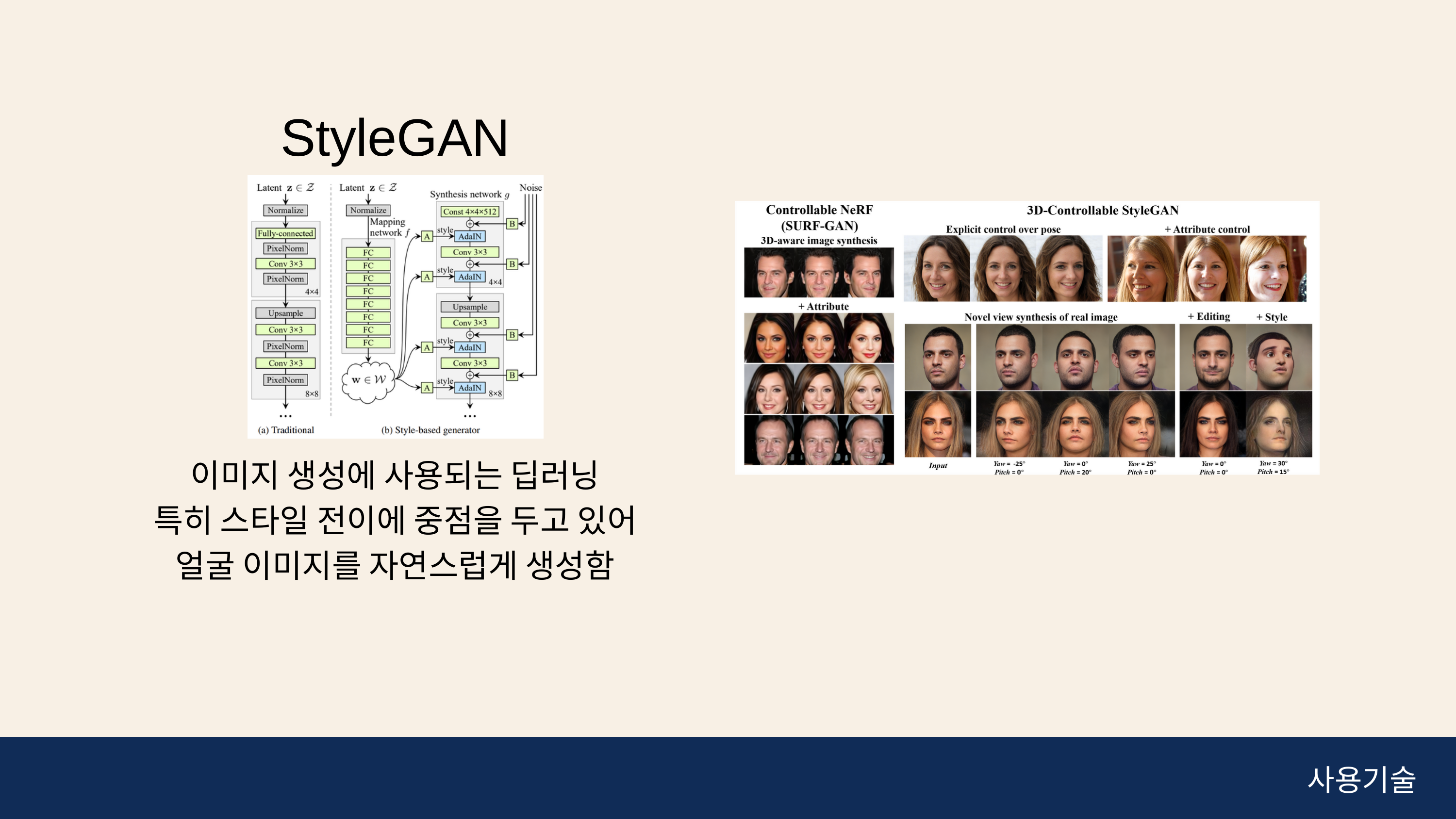

StyleGAN

이미지 생성에 사용되는 딥러닝
특히 스타일 전이에 중점을 두고 있어
얼굴 이미지를 자연스럽게 생성함

사용기술